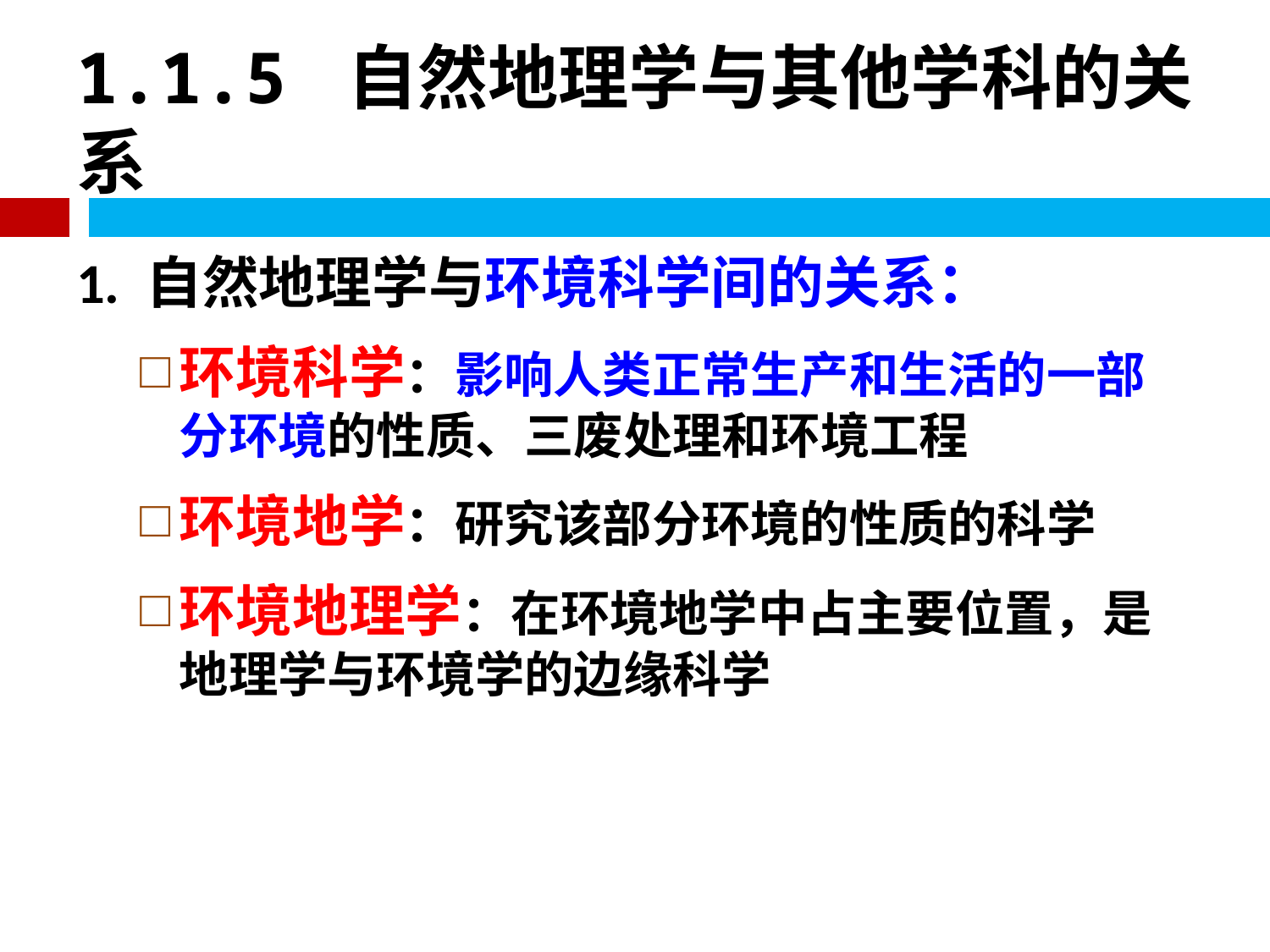

# 1.1.5 自然地理学与其他学科的关系
1. 自然地理学与环境科学间的关系：
环境科学：影响人类正常生产和生活的一部分环境的性质、三废处理和环境工程
环境地学：研究该部分环境的性质的科学
环境地理学：在环境地学中占主要位置，是地理学与环境学的边缘科学